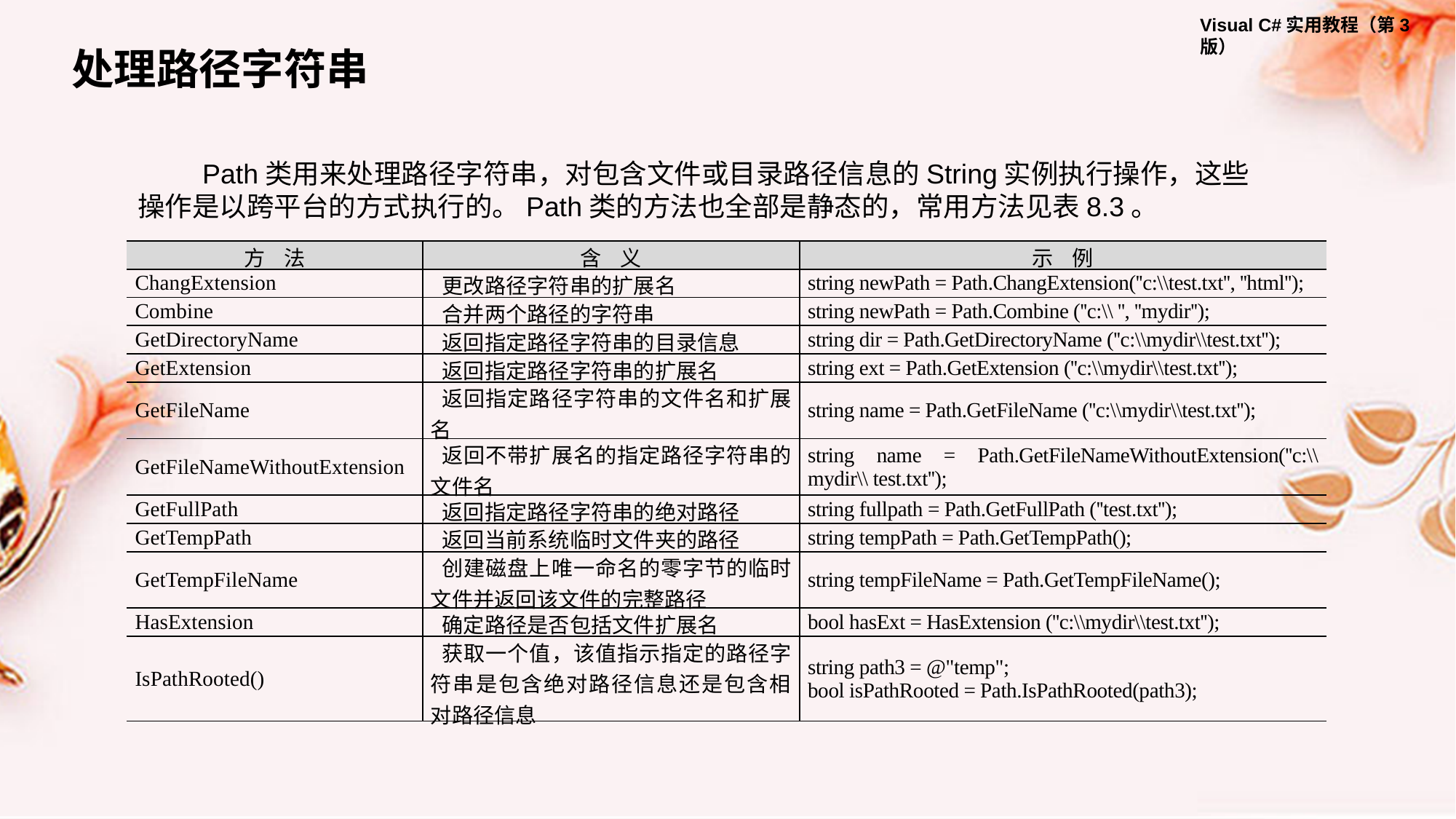

处理路径字符串
Path类用来处理路径字符串，对包含文件或目录路径信息的String实例执行操作，这些操作是以跨平台的方式执行的。Path类的方法也全部是静态的，常用方法见表8.3。
| 方 法 | 含 义 | 示 例 |
| --- | --- | --- |
| ChangExtension | 更改路径字符串的扩展名 | string newPath = Path.ChangExtension(''c:\\test.txt'', ''html''); |
| Combine | 合并两个路径的字符串 | string newPath = Path.Combine (''c:\\ '', ''mydir''); |
| GetDirectoryName | 返回指定路径字符串的目录信息 | string dir = Path.GetDirectoryName (''c:\\mydir\\test.txt''); |
| GetExtension | 返回指定路径字符串的扩展名 | string ext = Path.GetExtension (''c:\\mydir\\test.txt''); |
| GetFileName | 返回指定路径字符串的文件名和扩展名 | string name = Path.GetFileName (''c:\\mydir\\test.txt''); |
| GetFileNameWithoutExtension | 返回不带扩展名的指定路径字符串的文件名 | string name = Path.GetFileNameWithoutExtension(''c:\\mydir\\ test.txt''); |
| GetFullPath | 返回指定路径字符串的绝对路径 | string fullpath = Path.GetFullPath (''test.txt''); |
| GetTempPath | 返回当前系统临时文件夹的路径 | string tempPath = Path.GetTempPath(); |
| GetTempFileName | 创建磁盘上唯一命名的零字节的临时文件并返回该文件的完整路径 | string tempFileName = Path.GetTempFileName(); |
| HasExtension | 确定路径是否包括文件扩展名 | bool hasExt = HasExtension (''c:\\mydir\\test.txt''); |
| IsPathRooted() | 获取一个值，该值指示指定的路径字符串是包含绝对路径信息还是包含相对路径信息 | string path3 = @"temp"; bool isPathRooted = Path.IsPathRooted(path3); |